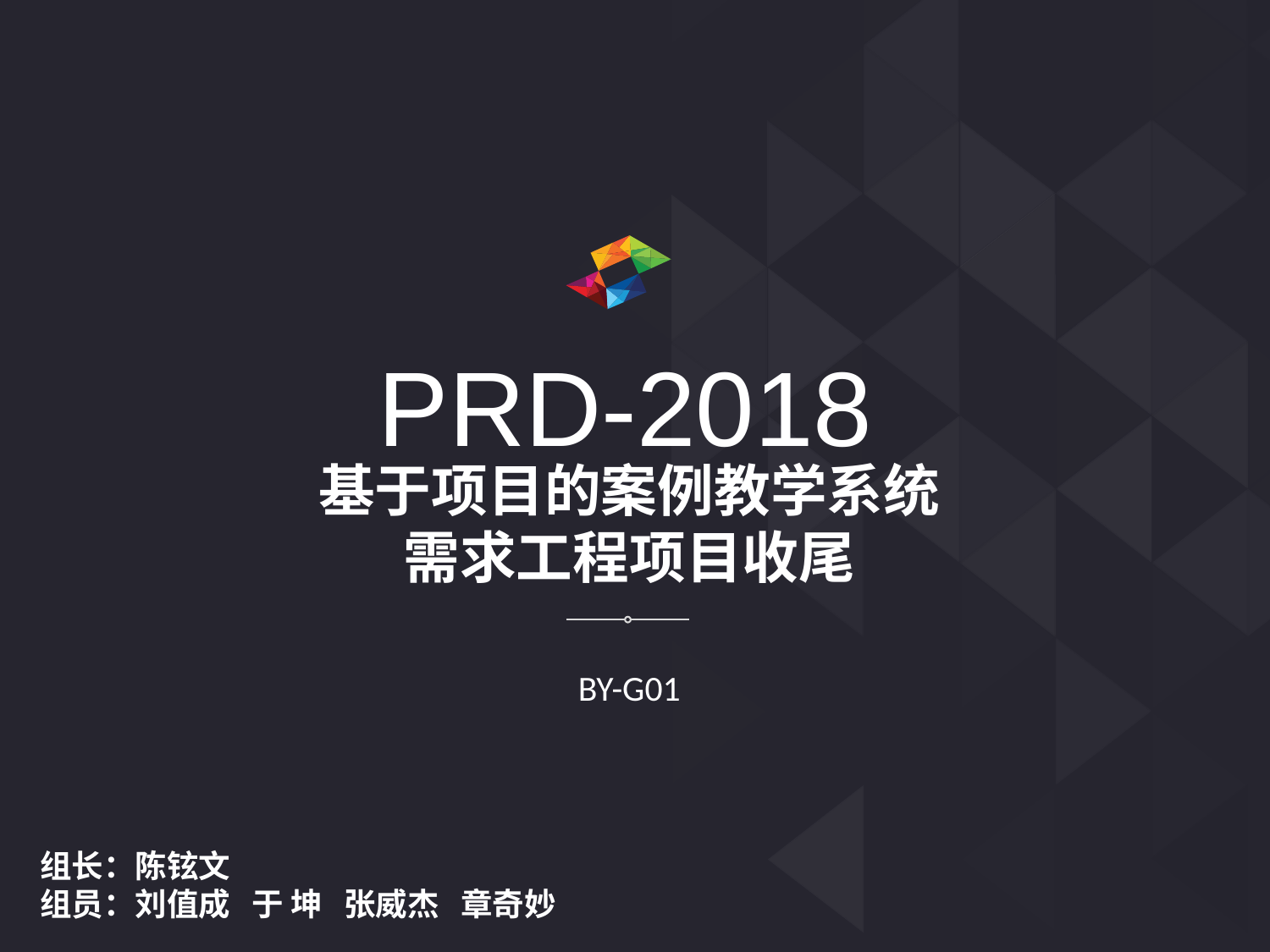

PRD-2018
基于项目的案例教学系统
需求工程项目收尾

BY-G01
组长：陈铉文
组员：刘值成   于 坤   张威杰   章奇妙